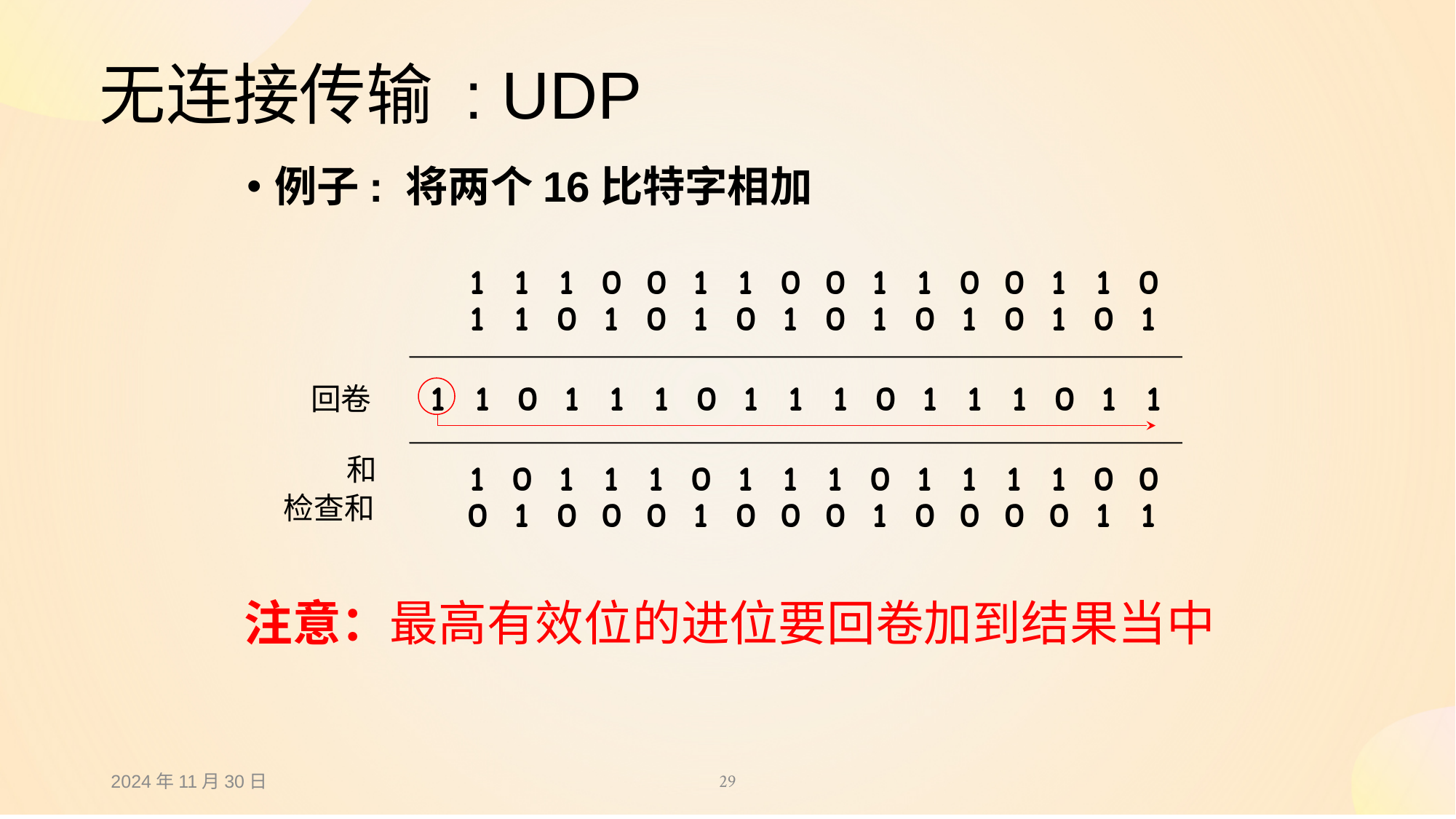

# 无连接传输 : UDP
例子: 将两个16比特字相加
   1  1  1  0  0  1  1  0  0  1  1  0  0  1  1  0
   1  1  0  1  0  1  0  1  0  1  0  1  0  1  0  1

1  1  0  1  1  1  0  1  1  1  0  1  1  1  0  1  1

   1  0  1  1  1  0  1  1  1  0  1  1  1  1  0  0
   0  1  0  0  0  1  0  0  0  1  0  0  0  0  1  1

回卷

和
检查和
注意：最高有效位的进位要回卷加到结果当中
2024年11月30日
29